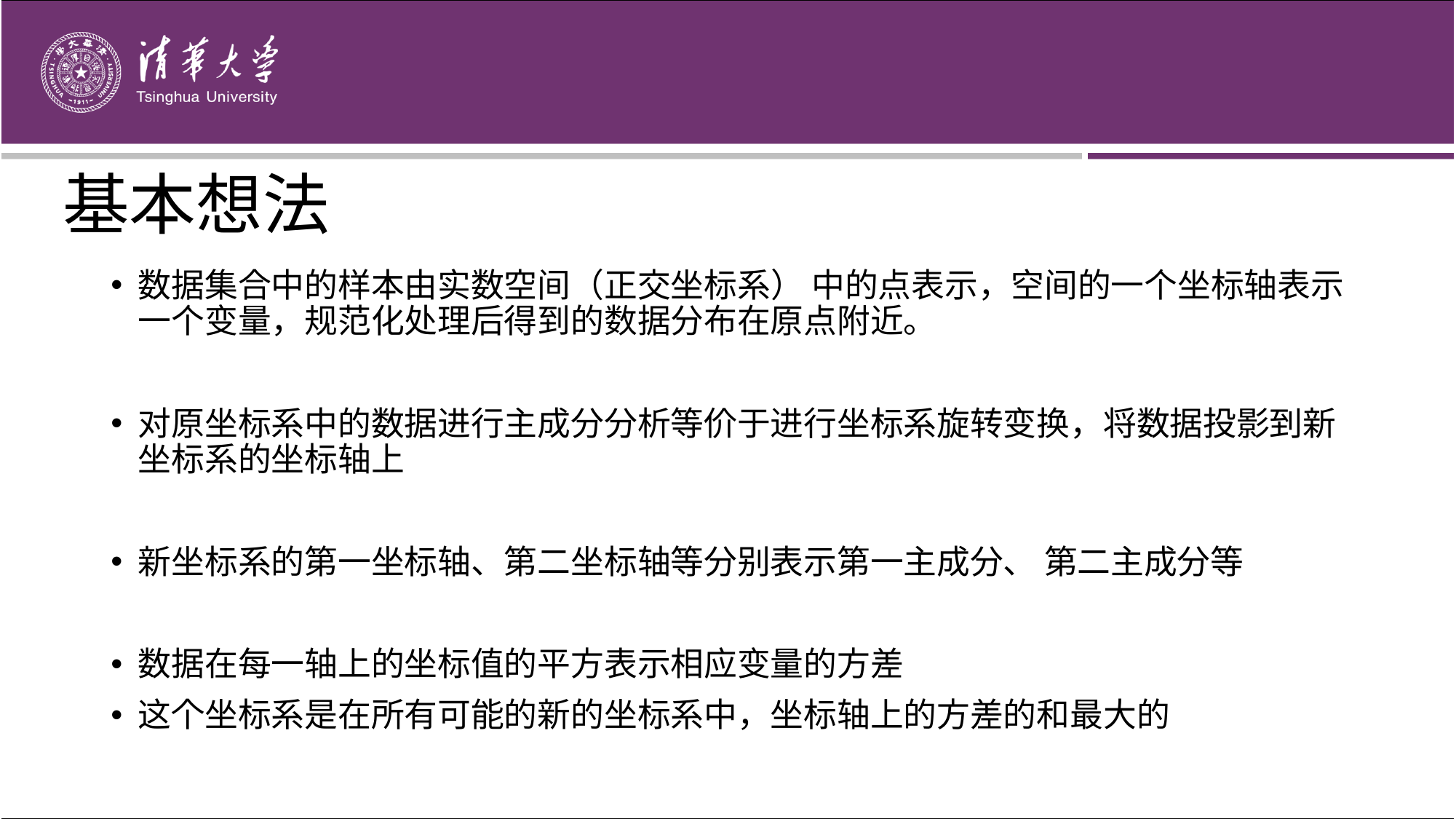

# 基本想法
数据集合中的样本由实数空间（正交坐标系） 中的点表示，空间的一个坐标轴表示一个变量，规范化处理后得到的数据分布在原点附近。

对原坐标系中的数据进行主成分分析等价于进行坐标系旋转变换，将数据投影到新坐标系的坐标轴上

新坐标系的第一坐标轴、第二坐标轴等分别表示第一主成分、 第二主成分等

数据在每一轴上的坐标值的平方表示相应变量的方差
这个坐标系是在所有可能的新的坐标系中，坐标轴上的方差的和最大的